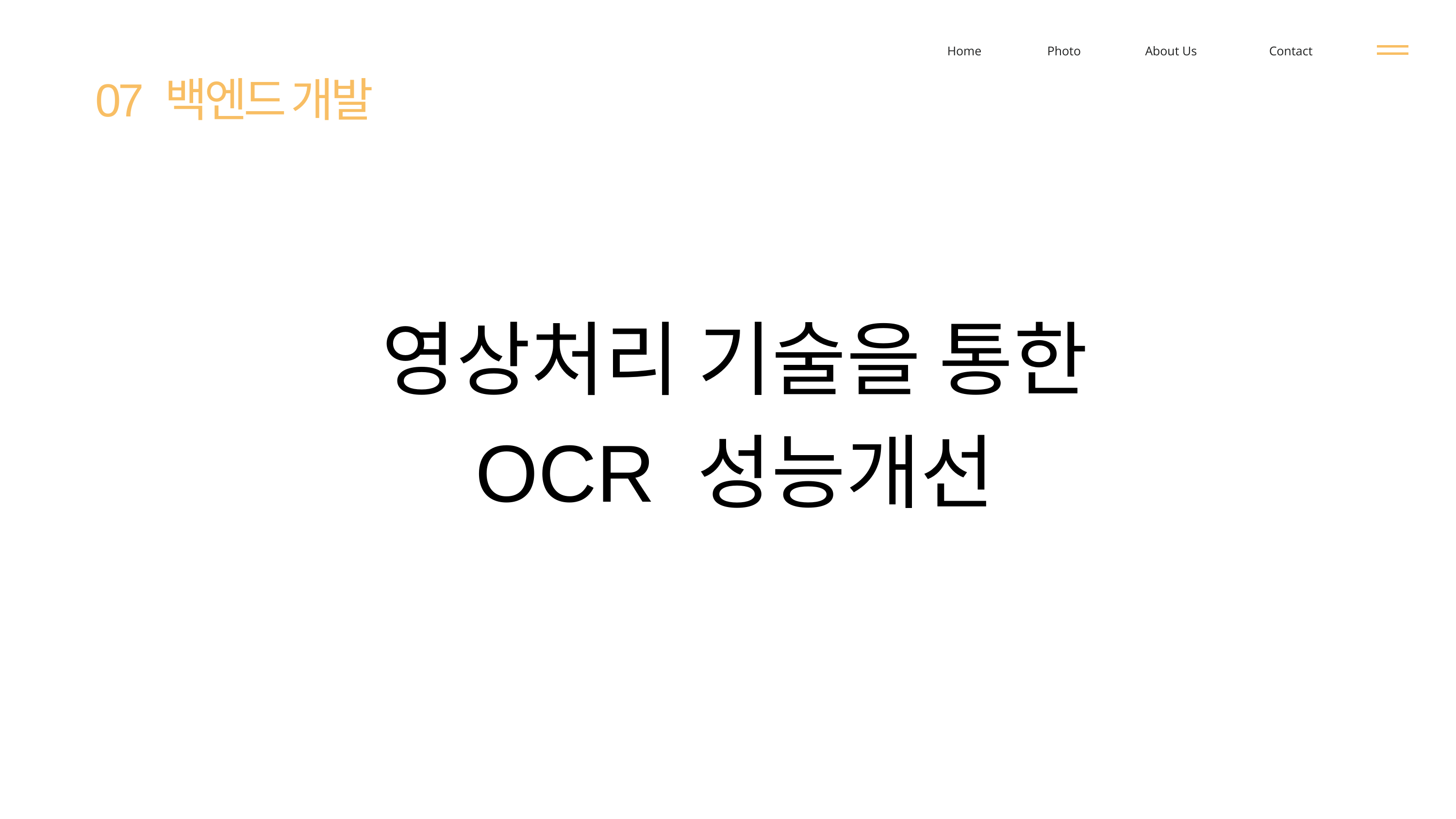

Home
Photo
About Us
Contact

07 백엔드 개발
영상처리 기술을 통한
OCR 성능개선